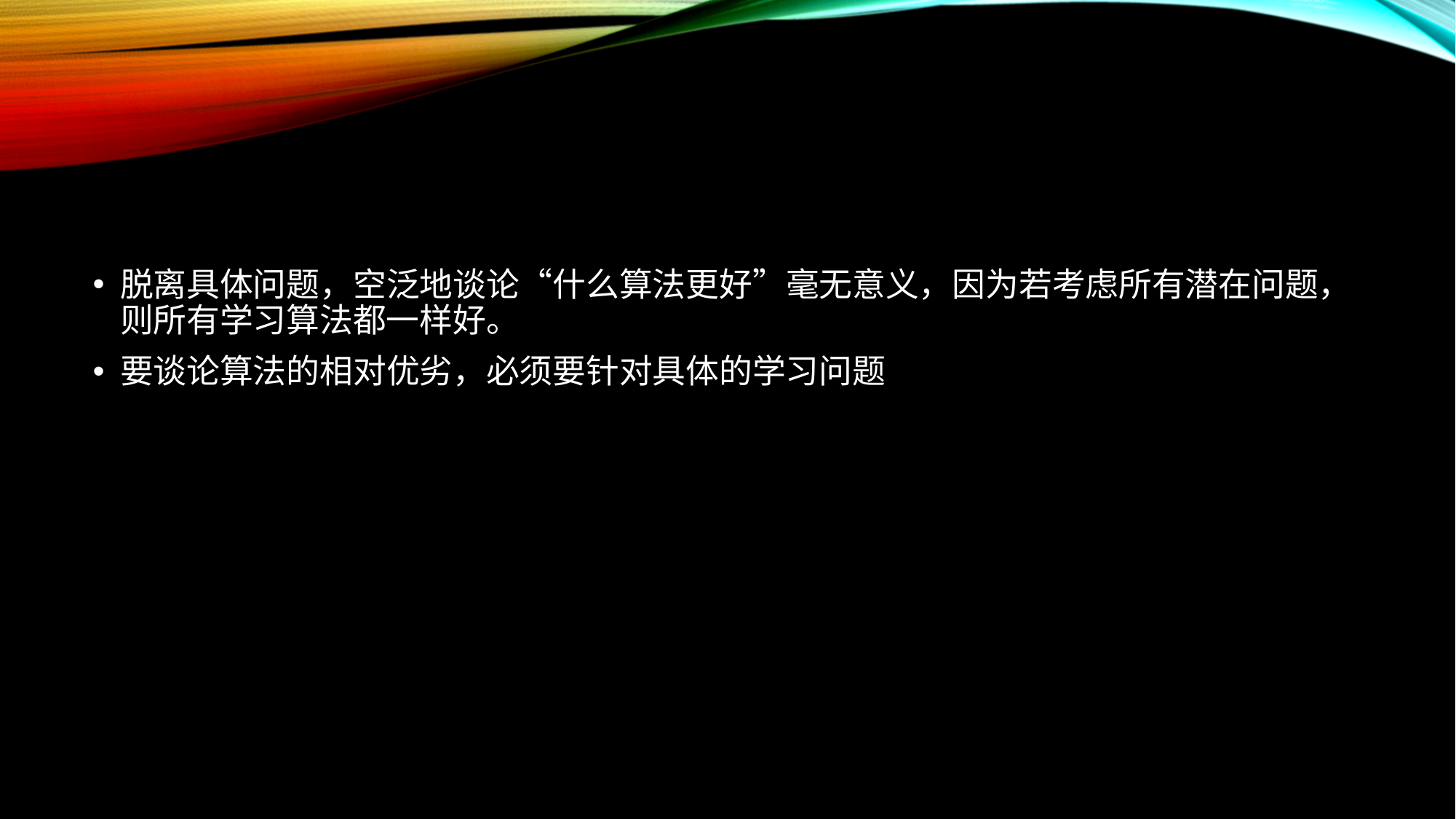

#
脱离具体问题，空泛地谈论“什么算法更好”毫无意义，因为若考虑所有潜在问题，则所有学习算法都一样好。
要谈论算法的相对优劣，必须要针对具体的学习问题